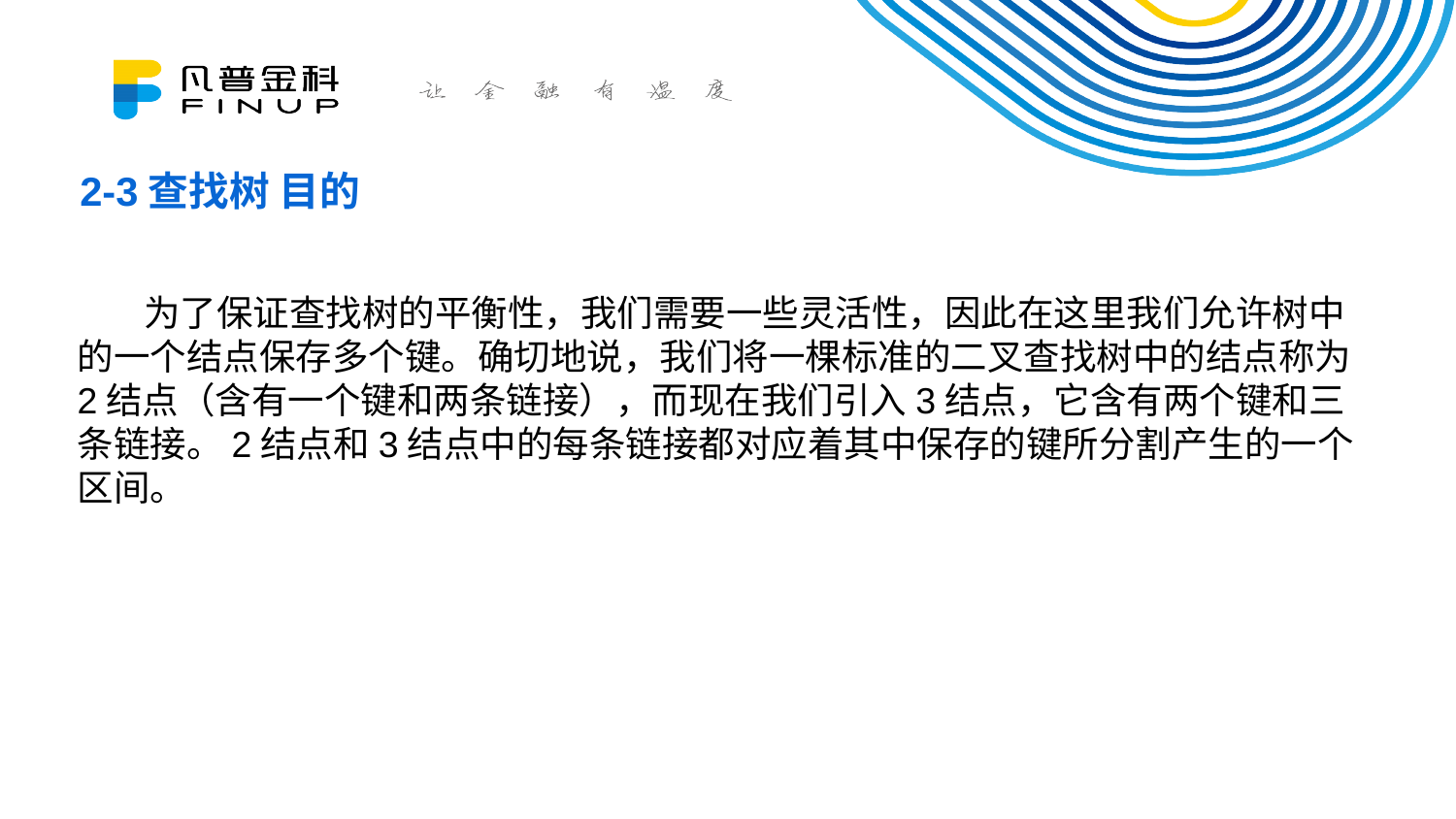

2-3查找树 目的
       为了保证查找树的平衡性，我们需要一些灵活性，因此在这里我们允许树中的一个结点保存多个键。确切地说，我们将一棵标准的二叉查找树中的结点称为2结点（含有一个键和两条链接），而现在我们引入3结点，它含有两个键和三条链接。2结点和3结点中的每条链接都对应着其中保存的键所分割产生的一个区间。